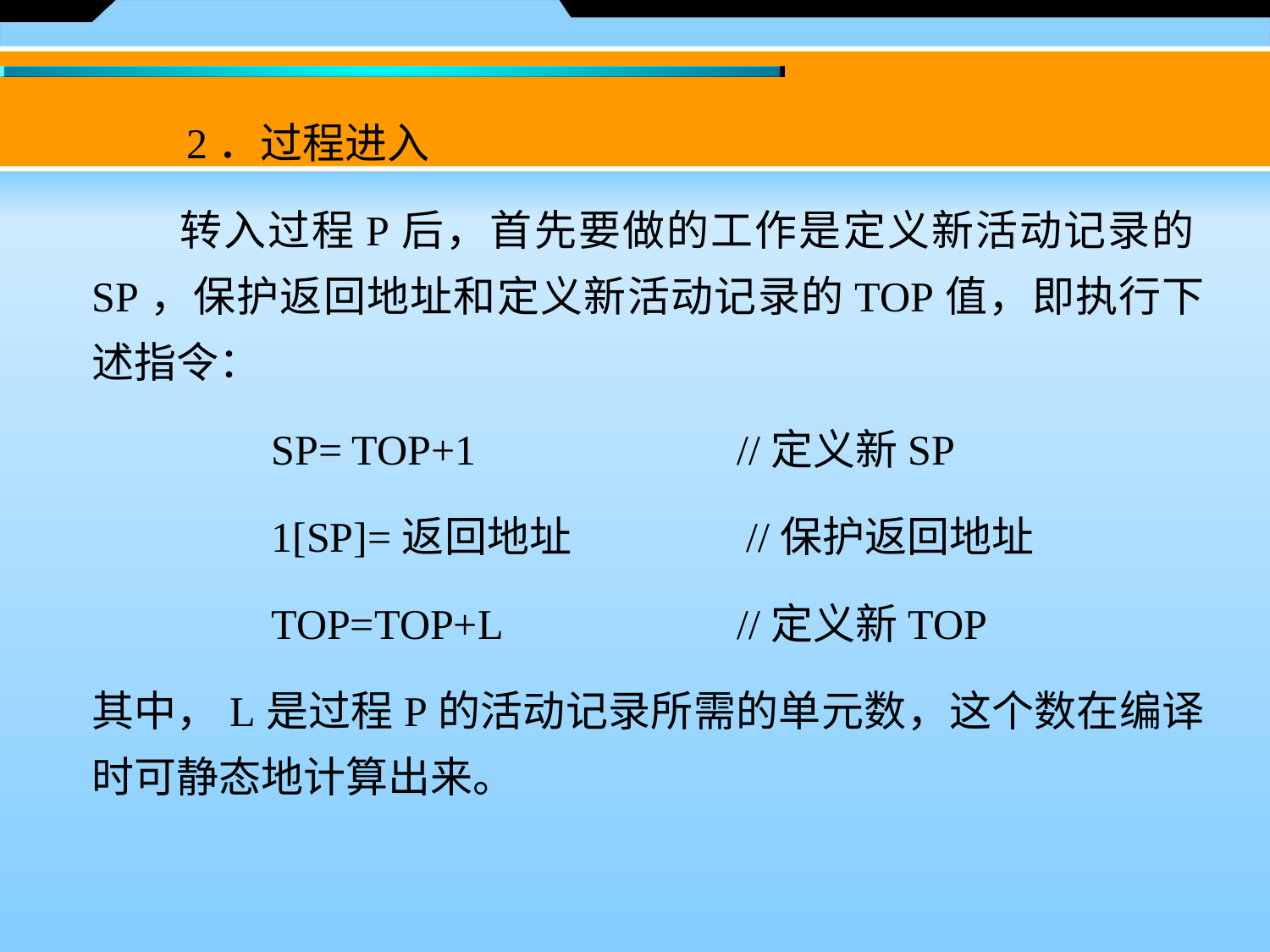

2．过程进入
　　转入过程P后，首先要做的工作是定义新活动记录的SP，保护返回地址和定义新活动记录的TOP值，即执行下述指令：
                 SP= TOP+1                	 //定义新SP
                 1[SP]=返回地址            	 //保护返回地址
                 TOP=TOP+L               	 //定义新TOP
其中，L是过程P的活动记录所需的单元数，这个数在编译时可静态地计算出来。